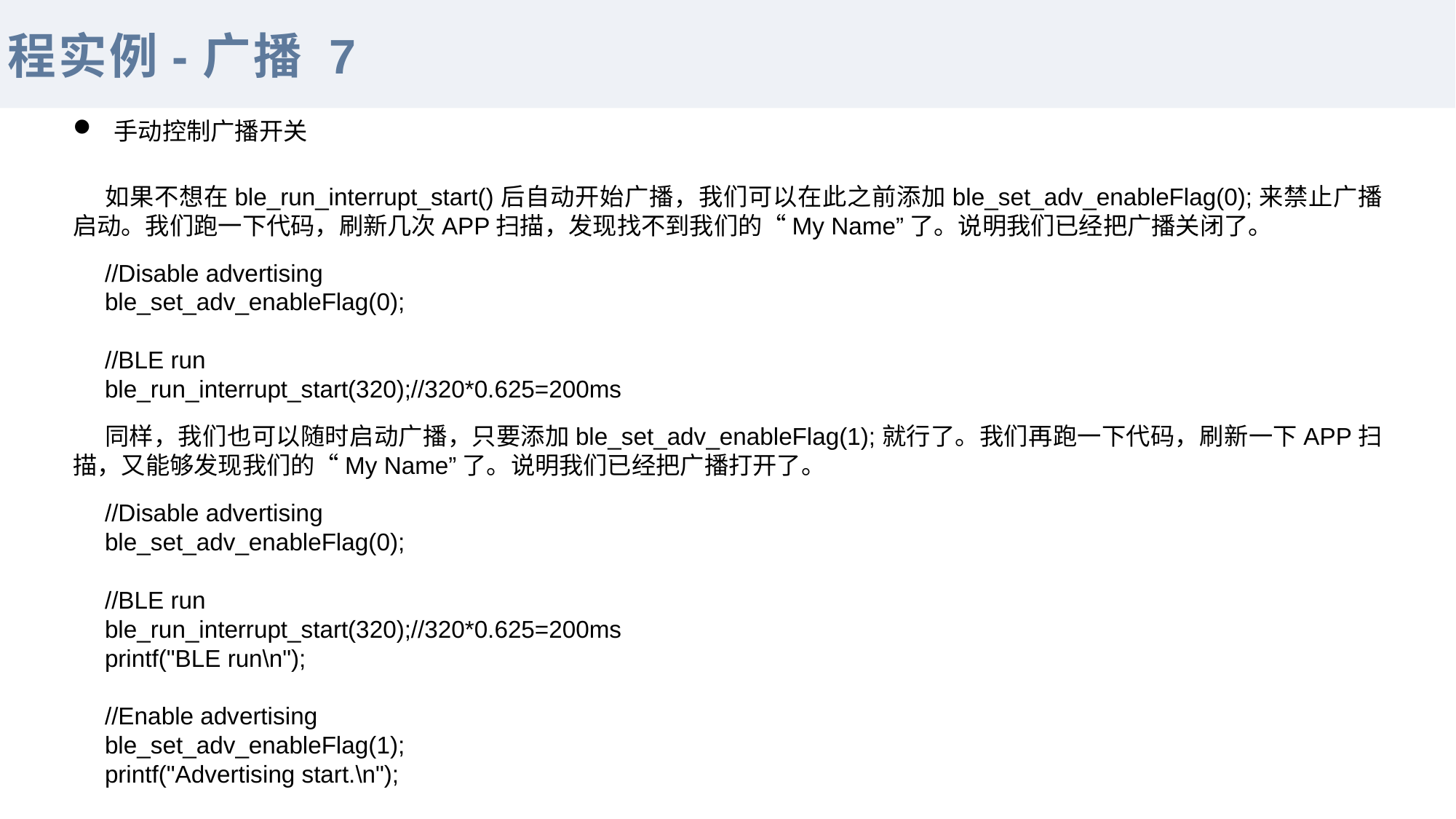

程实例-广播 7
手动控制广播开关
如果不想在ble_run_interrupt_start()后自动开始广播，我们可以在此之前添加ble_set_adv_enableFlag(0);来禁止广播启动。我们跑一下代码，刷新几次APP扫描，发现找不到我们的“My Name”了。说明我们已经把广播关闭了。
//Disable advertising
ble_set_adv_enableFlag(0);

//BLE run
ble_run_interrupt_start(320);//320*0.625=200ms
同样，我们也可以随时启动广播，只要添加ble_set_adv_enableFlag(1);就行了。我们再跑一下代码，刷新一下APP扫描，又能够发现我们的“My Name”了。说明我们已经把广播打开了。
//Disable advertising
ble_set_adv_enableFlag(0);

//BLE run
ble_run_interrupt_start(320);//320*0.625=200ms
printf("BLE run\n");

//Enable advertising
ble_set_adv_enableFlag(1);
printf("Advertising start.\n");